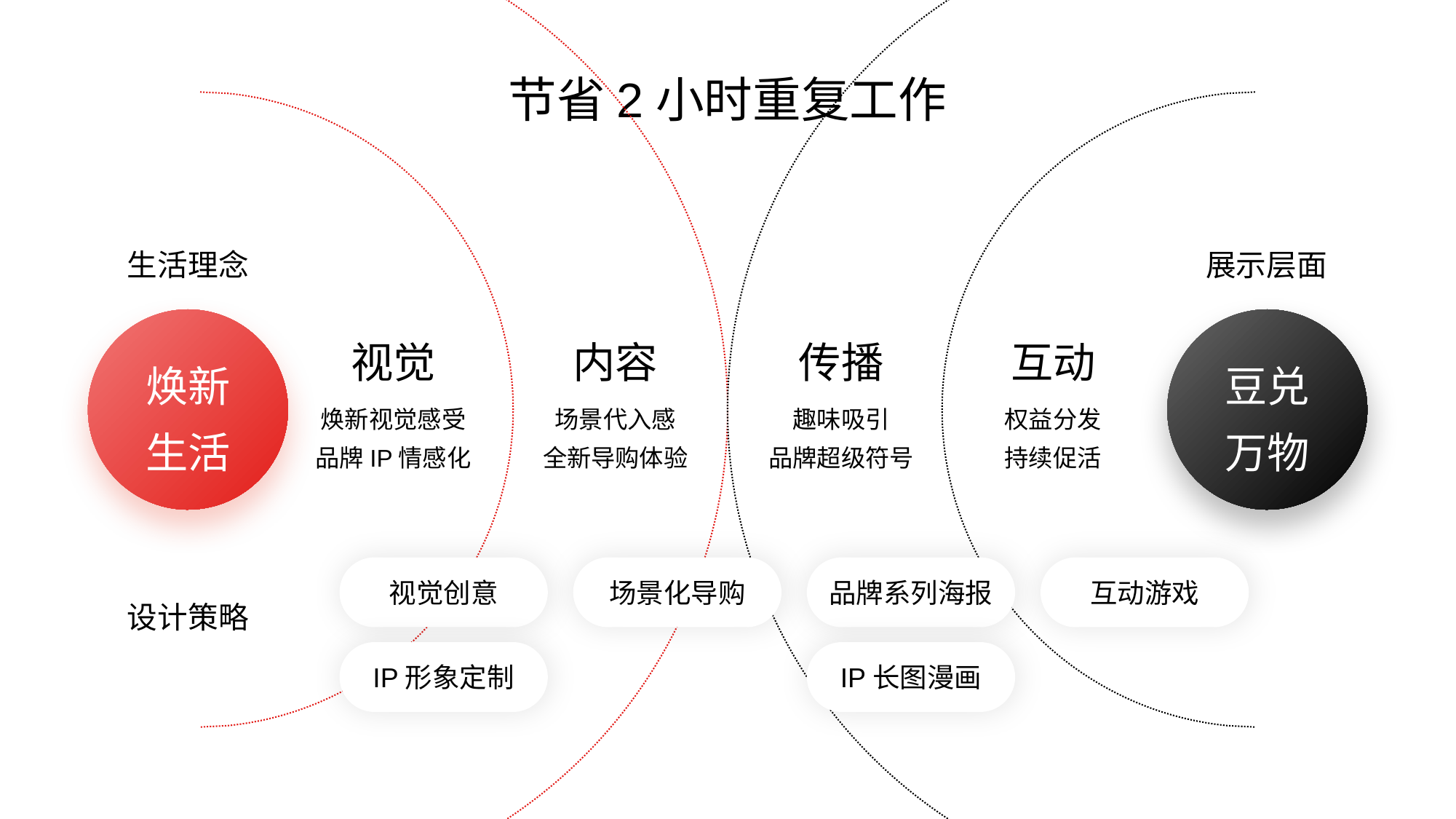

节省2小时重复工作

生活理念
展示层面

视觉
内容
传播
互动
焕新
生活
豆兑
万物
焕新视觉感受
场景代入感
趣味吸引
权益分发
品牌IP情感化
全新导购体验
品牌超级符号
持续促活

视觉创意
场景化导购
品牌系列海报
互动游戏
设计策略

IP形象定制
IP长图漫画